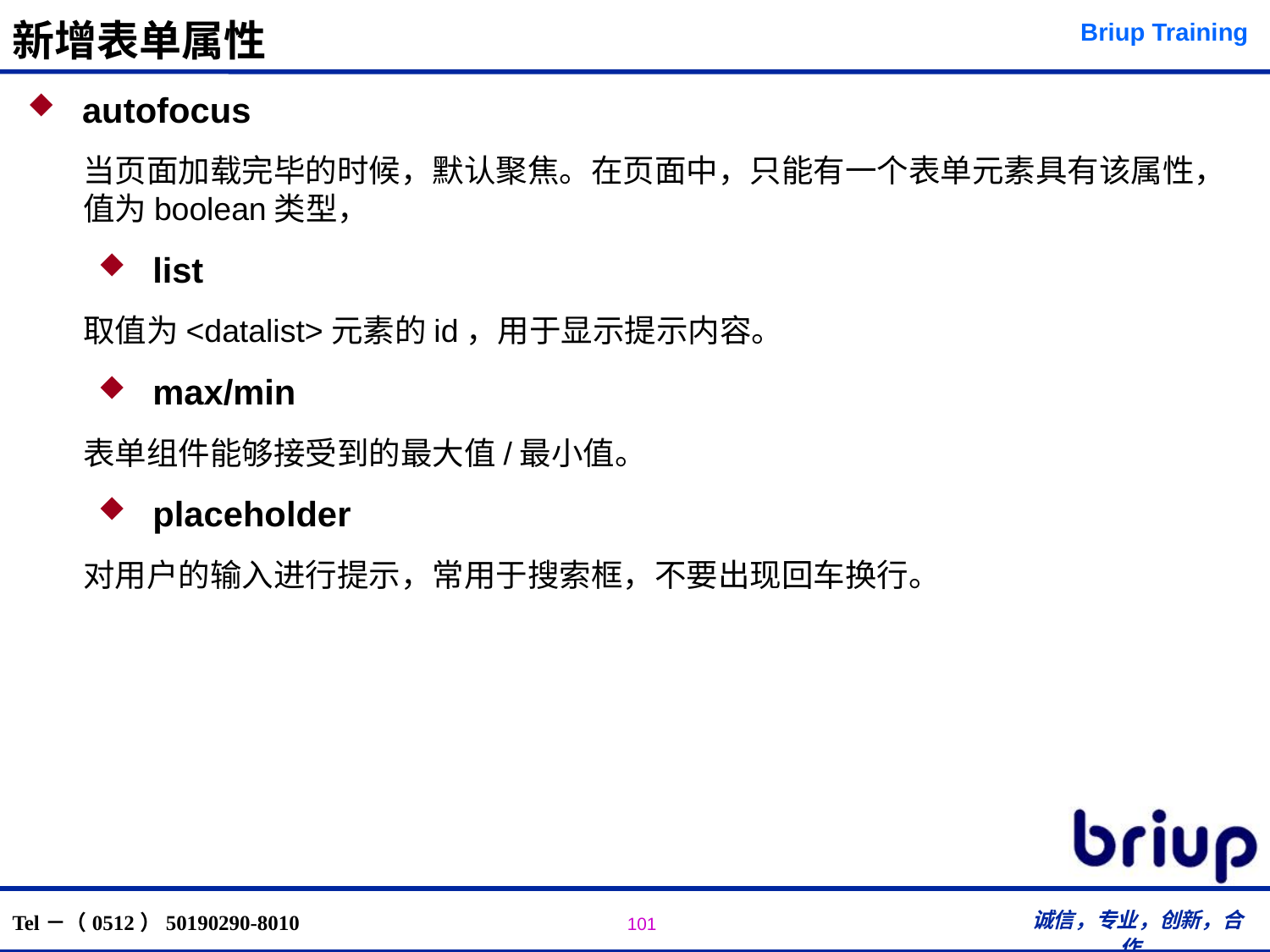

# 新增表单属性
 autofocus
当页面加载完毕的时候，默认聚焦。在页面中，只能有一个表单元素具有该属性，值为boolean类型，
 list
取值为<datalist>元素的id，用于显示提示内容。
 max/min
表单组件能够接受到的最大值/最小值。
 placeholder
对用户的输入进行提示，常用于搜索框，不要出现回车换行。